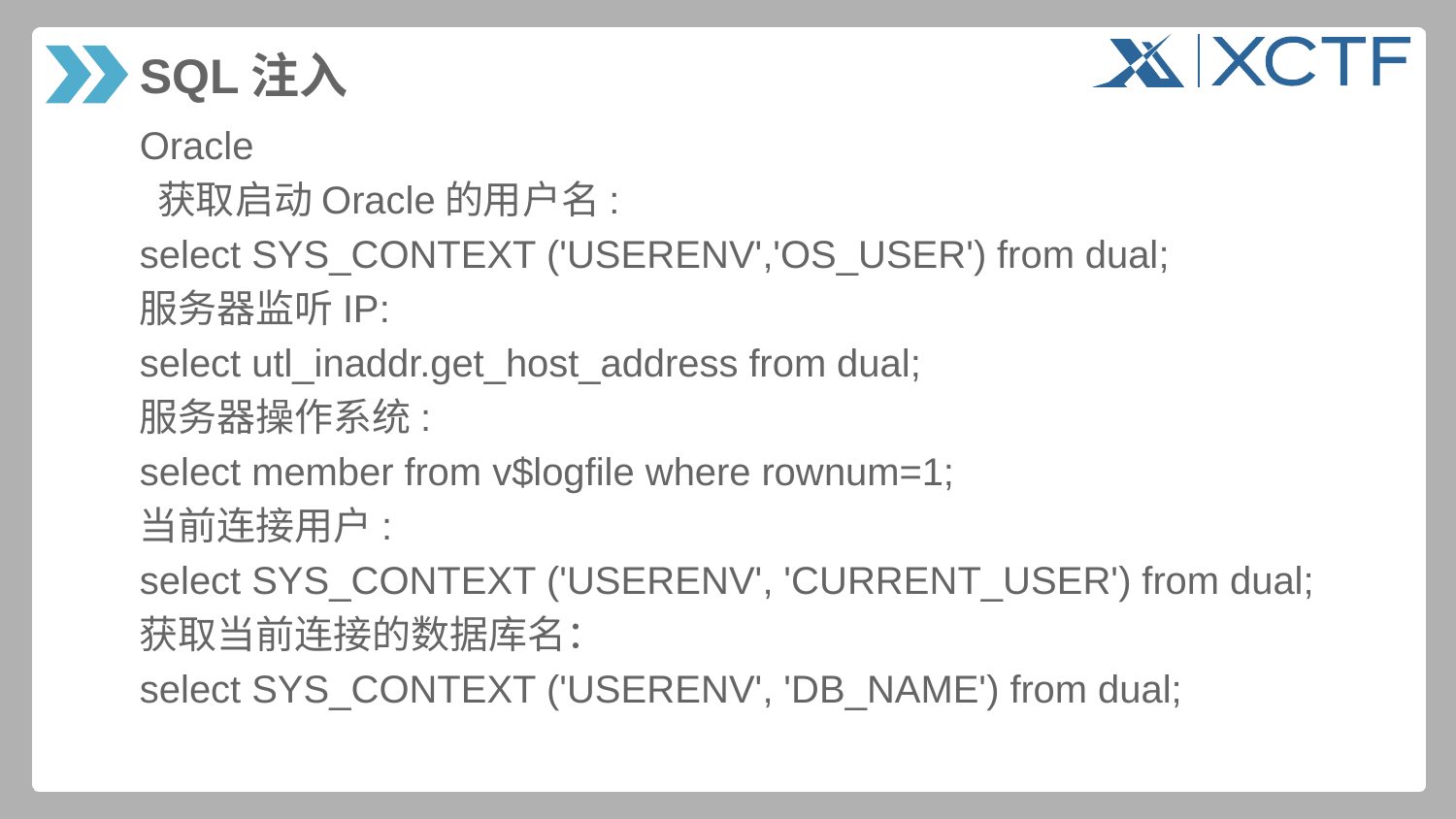

# SQL注入
Oracle
 获取启动Oracle的用户名:
select SYS_CONTEXT ('USERENV','OS_USER') from dual;
服务器监听IP:
select utl_inaddr.get_host_address from dual;
服务器操作系统:
select member from v$logfile where rownum=1;
当前连接用户:
select SYS_CONTEXT ('USERENV', 'CURRENT_USER') from dual;
获取当前连接的数据库名：
select SYS_CONTEXT ('USERENV', 'DB_NAME') from dual;